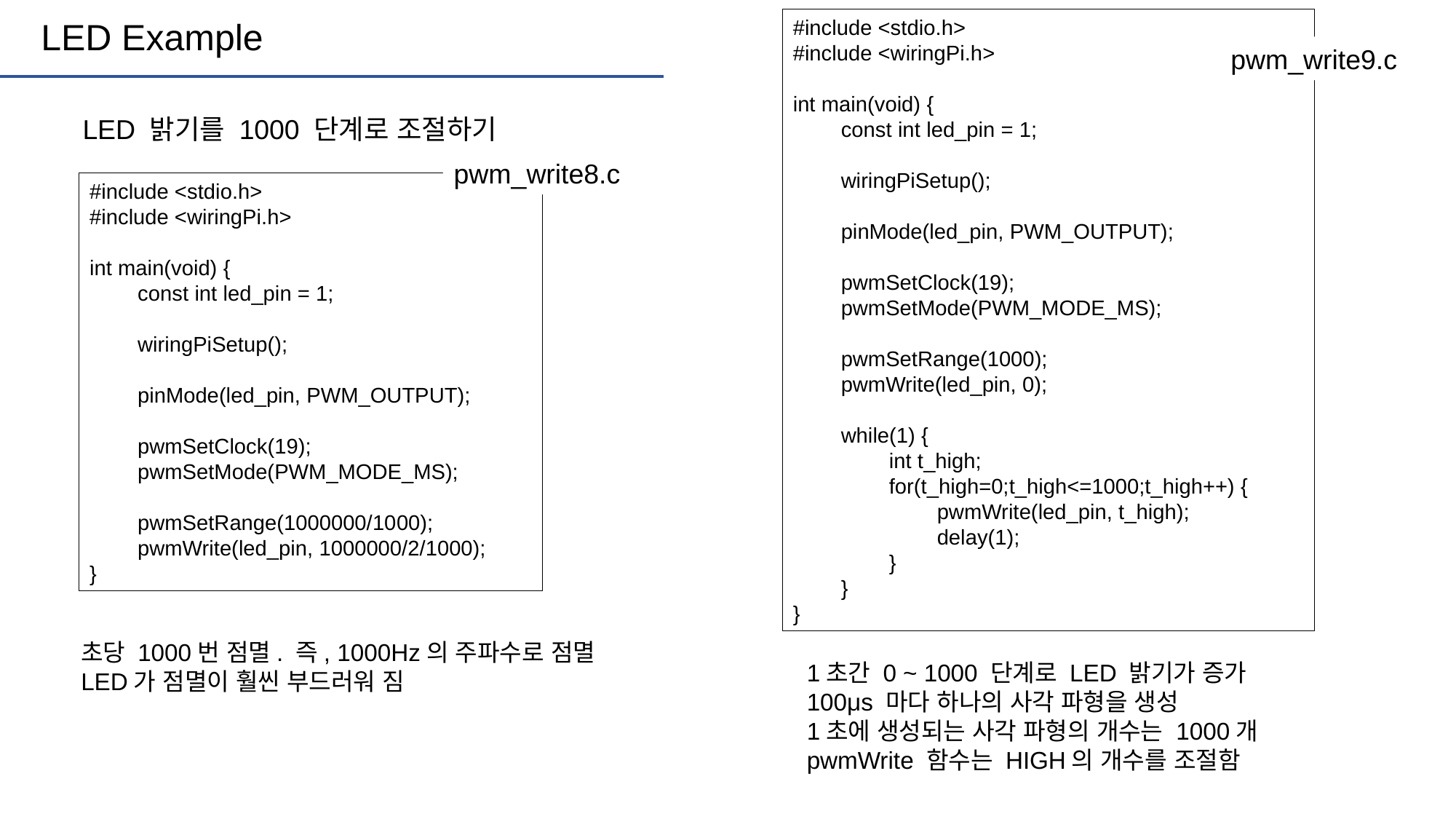

LED Example
#include <stdio.h>
#include <wiringPi.h>

int main(void) {
        const int led_pin = 1;

        wiringPiSetup();

        pinMode(led_pin, PWM_OUTPUT);

        pwmSetClock(19);
        pwmSetMode(PWM_MODE_MS);

        pwmSetRange(1000);
        pwmWrite(led_pin, 0);

        while(1) {
                int t_high;
                for(t_high=0;t_high<=1000;t_high++) {
                        pwmWrite(led_pin, t_high);
                        delay(1);
                }
        }
}
pwm_write9.c
LED 밝기를 1000 단계로 조절하기
pwm_write8.c
#include <stdio.h>
#include <wiringPi.h>

int main(void) {
        const int led_pin = 1;

        wiringPiSetup();

        pinMode(led_pin, PWM_OUTPUT);

        pwmSetClock(19);
        pwmSetMode(PWM_MODE_MS);

        pwmSetRange(1000000/1000);
        pwmWrite(led_pin, 1000000/2/1000);
}
초당 1000번 점멸. 즉, 1000Hz의 주파수로 점멸
LED가 점멸이 훨씬 부드러워 짐
1초간 0 ~ 1000 단계로 LED 밝기가 증가
100μs 마다 하나의 사각 파형을 생성
1초에 생성되는 사각 파형의 개수는 1000개
pwmWrite 함수는 HIGH의 개수를 조절함